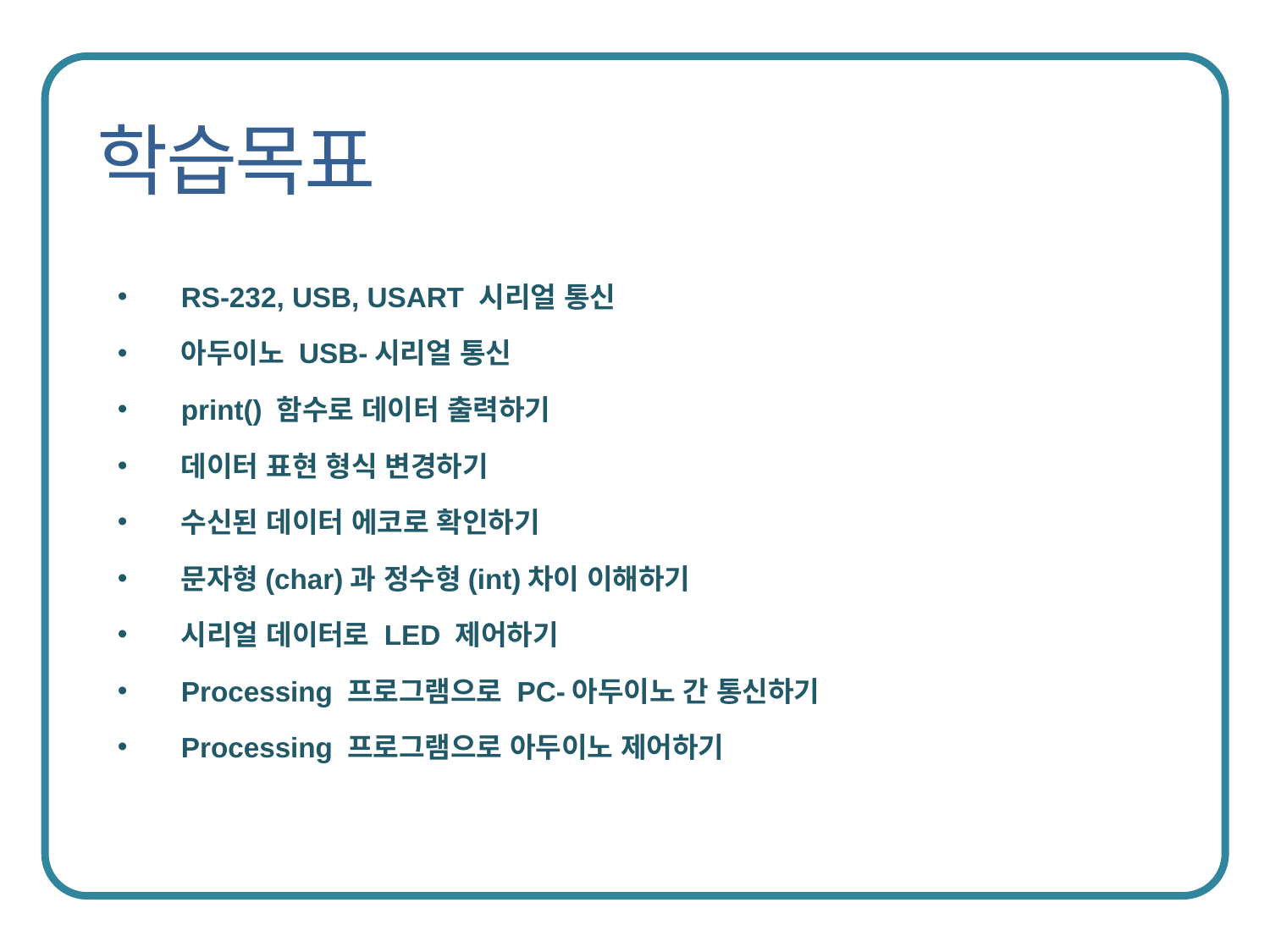

RS-232, USB, USART 시리얼 통신
아두이노 USB-시리얼 통신
print() 함수로 데이터 출력하기
데이터 표현 형식 변경하기
수신된 데이터 에코로 확인하기
문자형(char)과 정수형(int)차이 이해하기
시리얼 데이터로 LED 제어하기
Processing 프로그램으로 PC-아두이노 간 통신하기
Processing 프로그램으로 아두이노 제어하기